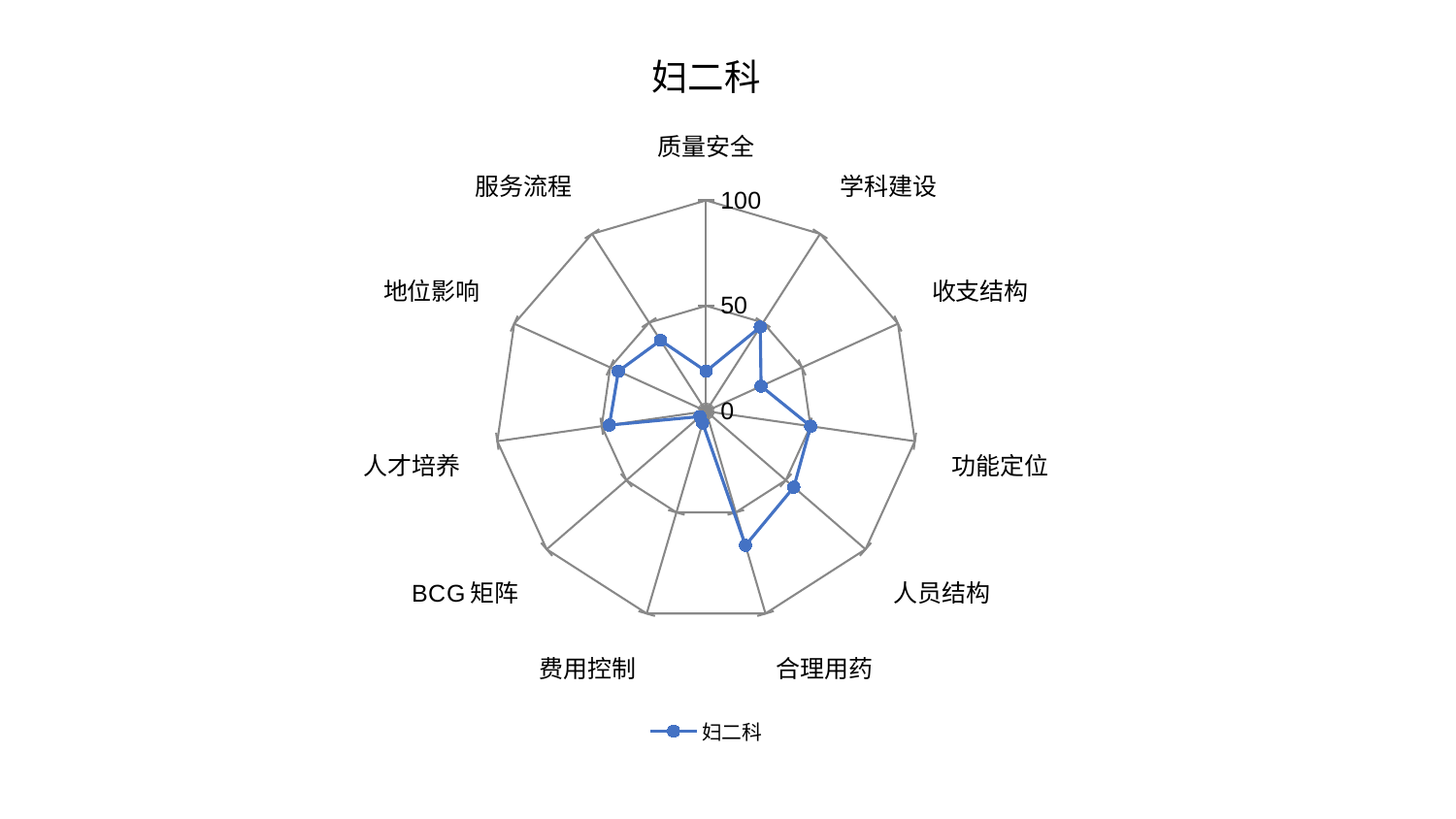

### Chart: 妇二科

| Category | 妇二科 |
|---|---|
| 质量安全 | 18.963598857491014 |
| 学科建设 | 47.51026438954357 |
| 收支结构 | 28.66274370441729 |
| 功能定位 | 50.09327609046199 |
| 人员结构 | 55.034521368359165 |
| 合理用药 | 66.32732668198022 |
| 费用控制 | 5.840636768697346 |
| BCG矩阵 | 3.892736512516982 |
| 人才培养 | 46.33603233863175 |
| 地位影响 | 45.72853115717578 |
| 服务流程 | 39.971474028444 |
131